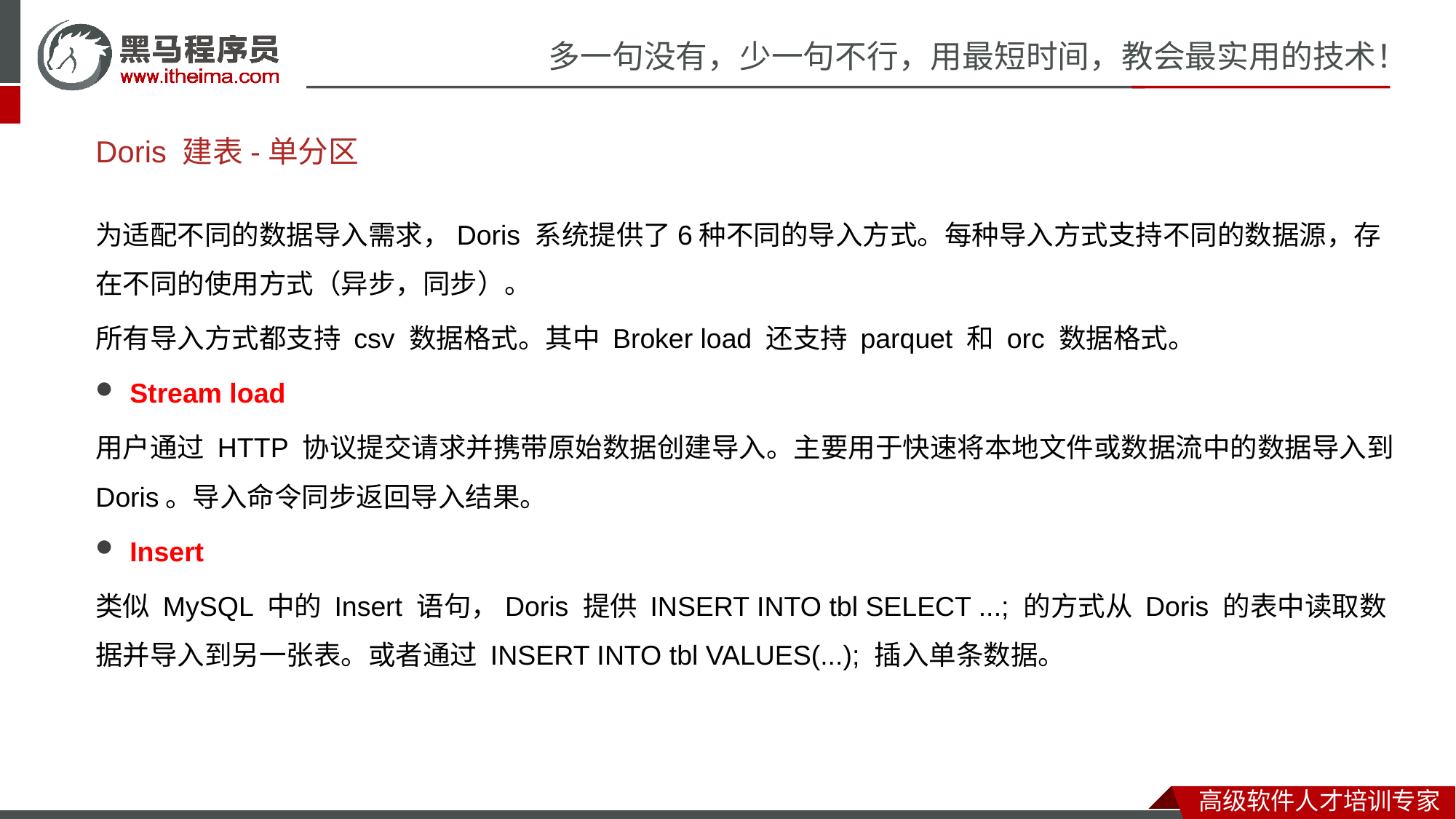

# Doris 建表-单分区
为适配不同的数据导入需求，Doris 系统提供了6种不同的导入方式。每种导入方式支持不同的数据源，存在不同的使用方式（异步，同步）。
所有导入方式都支持 csv 数据格式。其中 Broker load 还支持 parquet 和 orc 数据格式。
Stream load
用户通过 HTTP 协议提交请求并携带原始数据创建导入。主要用于快速将本地文件或数据流中的数据导入到 Doris。导入命令同步返回导入结果。
Insert
类似 MySQL 中的 Insert 语句，Doris 提供 INSERT INTO tbl SELECT ...; 的方式从 Doris 的表中读取数据并导入到另一张表。或者通过 INSERT INTO tbl VALUES(...); 插入单条数据。